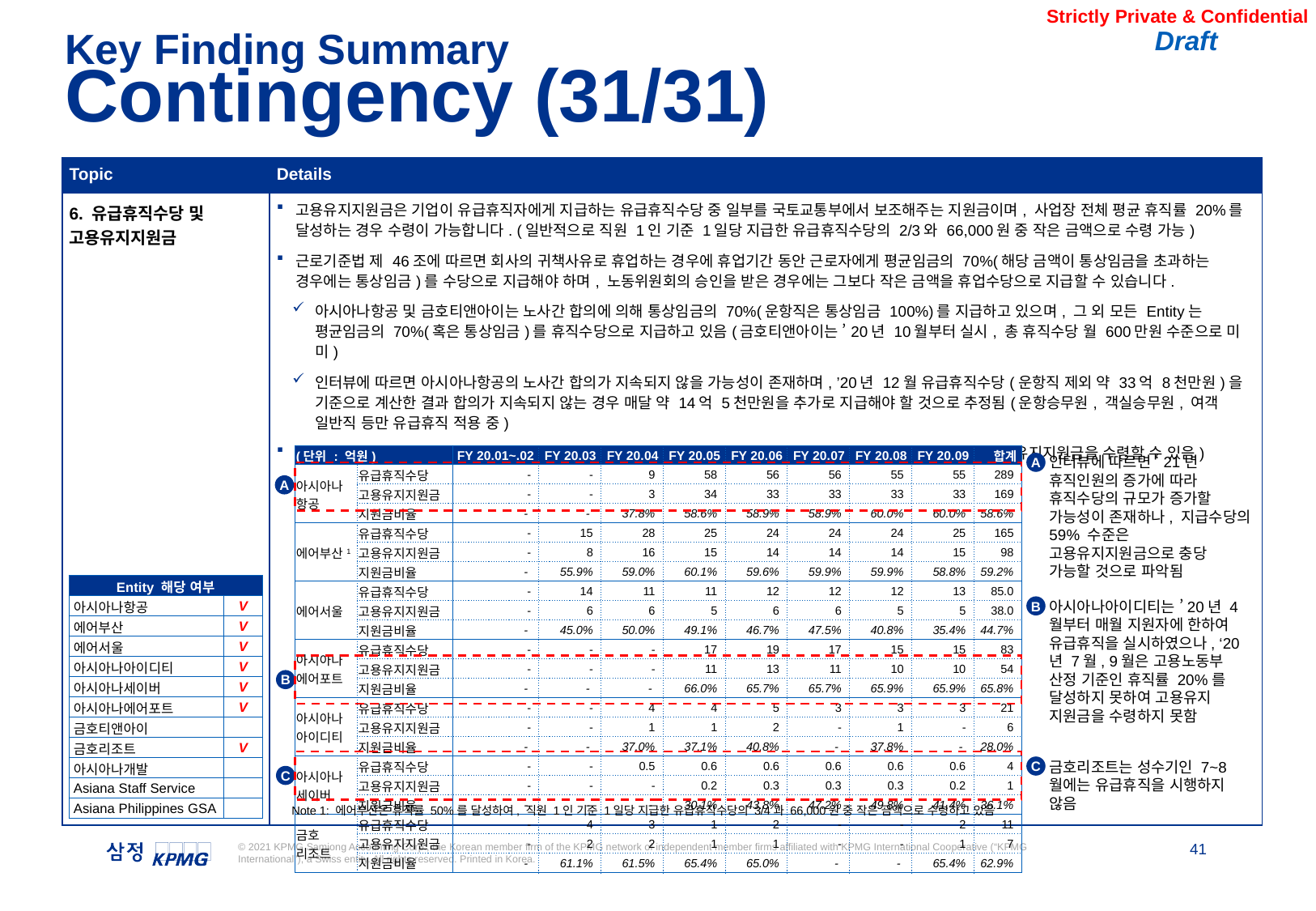

Key Finding Summary
Contingency (31/31)
| Topic | Details |
| --- | --- |
| 6. 유급휴직수당 및 고용유지지원금 | 고용유지지원금은 기업이 유급휴직자에게 지급하는 유급휴직수당 중 일부를 국토교통부에서 보조해주는 지원금이며, 사업장 전체 평균 휴직률 20%를 달성하는 경우 수령이 가능합니다. (일반적으로 직원 1인 기준 1일당 지급한 유급휴직수당의 2/3와 66,000원 중 작은 금액으로 수령 가능) 근로기준법 제 46조에 따르면 회사의 귀책사유로 휴업하는 경우에 휴업기간 동안 근로자에게 평균임금의 70%(해당 금액이 통상임금을 초과하는 경우에는 통상임금)를 수당으로 지급해야 하며, 노동위원회의 승인을 받은 경우에는 그보다 작은 금액을 휴업수당으로 지급할 수 있습니다. 아시아나항공 및 금호티앤아이는 노사간 합의에 의해 통상임금의 70%(운항직은 통상임금 100%)를 지급하고 있으며, 그 외 모든 Entity는 평균임금의 70%(혹은 통상임금)를 휴직수당으로 지급하고 있음(금호티앤아이는 ’20년 10월부터 실시, 총 휴직수당 월 600만원 수준으로 미미) 인터뷰에 따르면 아시아나항공의 노사간 합의가 지속되지 않을 가능성이 존재하며, ’20년 12월 유급휴직수당(운항직 제외 약 33억 8천만원)을 기준으로 계산한 결과 합의가 지속되지 않는 경우 매달 약 14억 5천만원을 추가로 지급해야 할 것으로 추정됨(운항승무원, 객실승무원, 여객 일반직 등만 유급휴직 적용 중) ’20년 9월까지 각 Entity별 고용유지 지원금 수령현황은 다음과 같습니다. (‘21년 중에도 최대 180일 동안 고용유지지원금을 수령할 수 있음) |
| (단위 : 억원) |  | FY 20.01~.02 | FY 20.03 | FY 20.04 | FY 20.05 | FY 20.06 | FY 20.07 | FY 20.08 | FY 20.09 | 합계 |
| --- | --- | --- | --- | --- | --- | --- | --- | --- | --- | --- |
| 아시아나 항공 | 유급휴직수당 | - | - | 9 | 58 | 56 | 56 | 55 | 55 | 289 |
|  | 고용유지지원금 | - | - | 3 | 34 | 33 | 33 | 33 | 33 | 169 |
|  | 지원금비율 | - | - | 37.8% | 58.6% | 58.9% | 58.9% | 60.0% | 60.0% | 58.6% |
| 에어부산1 | 유급휴직수당 | - | 15 | 28 | 25 | 24 | 24 | 24 | 25 | 165 |
|  | 고용유지지원금 | - | 8 | 16 | 15 | 14 | 14 | 14 | 15 | 98 |
|  | 지원금비율 | - | 55.9% | 59.0% | 60.1% | 59.6% | 59.9% | 59.9% | 58.8% | 59.2% |
| 에어서울 | 유급휴직수당 | - | 14 | 11 | 11 | 12 | 12 | 12 | 13 | 85.0 |
|  | 고용유지지원금 | - | 6 | 6 | 5 | 6 | 6 | 5 | 5 | 38.0 |
|  | 지원금비율 | - | 45.0% | 50.0% | 49.1% | 46.7% | 47.5% | 40.8% | 35.4% | 44.7% |
| 아시아나 에어포트 | 유급휴직수당 | - | - | - | 17 | 19 | 17 | 15 | 15 | 83 |
|  | 고용유지지원금 | - | - | - | 11 | 13 | 11 | 10 | 10 | 54 |
|  | 지원금비율 | - | - | - | 66.0% | 65.7% | 65.7% | 65.9% | 65.9% | 65.8% |
| 아시아나 아이디티 | 유급휴직수당 | - | - | 4 | 4 | 5 | 3 | 3 | 3 | 21 |
|  | 고용유지지원금 | - | - | 1 | 1 | 2 | - | 1 | - | 6 |
|  | 지원금비율 | - | - | 37.0% | 37.1% | 40.8% | - | 37.8% | - | 28.0% |
| 아시아나 세이버 | 유급휴직수당 | - | - | 0.5 | 0.6 | 0.6 | 0.6 | 0.6 | 0.6 | 4 |
|  | 고용유지지원금 | - | - | - | 0.2 | 0.3 | 0.3 | 0.3 | 0.2 | 1 |
|  | 지원금비율 | - | - | - | 30.1% | 43.8% | 47.2% | 49.8% | 41.4% | 36.1% |
| 금호 리조트 | 유급휴직수당 | - | 4 | 3 | 1 | 2 | - | - | 2 | 11 |
|  | 고용유지지원금 | - | 2 | 2 | 1 | 1 | - | - | 1 | 7 |
|  | 지원금비율 | - | 61.1% | 61.5% | 65.4% | 65.0% | - | - | 65.4% | 62.9% |
인터뷰에 따르면 ‘21년 휴직인원의 증가에 따라 휴직수당의 규모가 증가할 가능성이 존재하나, 지급수당의 59% 수준은 고용유지지원금으로 충당 가능할 것으로 파악됨

A

A
| Entity 해당 여부 |  |
| --- | --- |
| 아시아나항공 | V |
| 에어부산 | V |
| 에어서울 | V |
| 아시아나아이디티 | V |
| 아시아나세이버 | V |
| 아시아나에어포트 | V |
| 금호티앤아이 |  |
| 금호리조트 | V |
| 아시아나개발 |  |
| Asiana Staff Service |  |
| Asiana Philippines GSA |  |
아시아나아이디티는 ’20년 4월부터 매월 지원자에 한하여 유급휴직을 실시하였으나, ‘20년 7월, 9월은 고용노동부 산정 기준인 휴직률 20%를 달성하지 못하여 고용유지 지원금을 수령하지 못함
B

B
금호리조트는 성수기인 7~8월에는 유급휴직을 시행하지 않음

C
C
Note 1: 에어부산은 휴직률 50%를 달성하여, 직원 1인 기준 1일당 지급한 유급휴직수당의 3/4과 66,000원 중 작은 금액으로 수령하고 있음